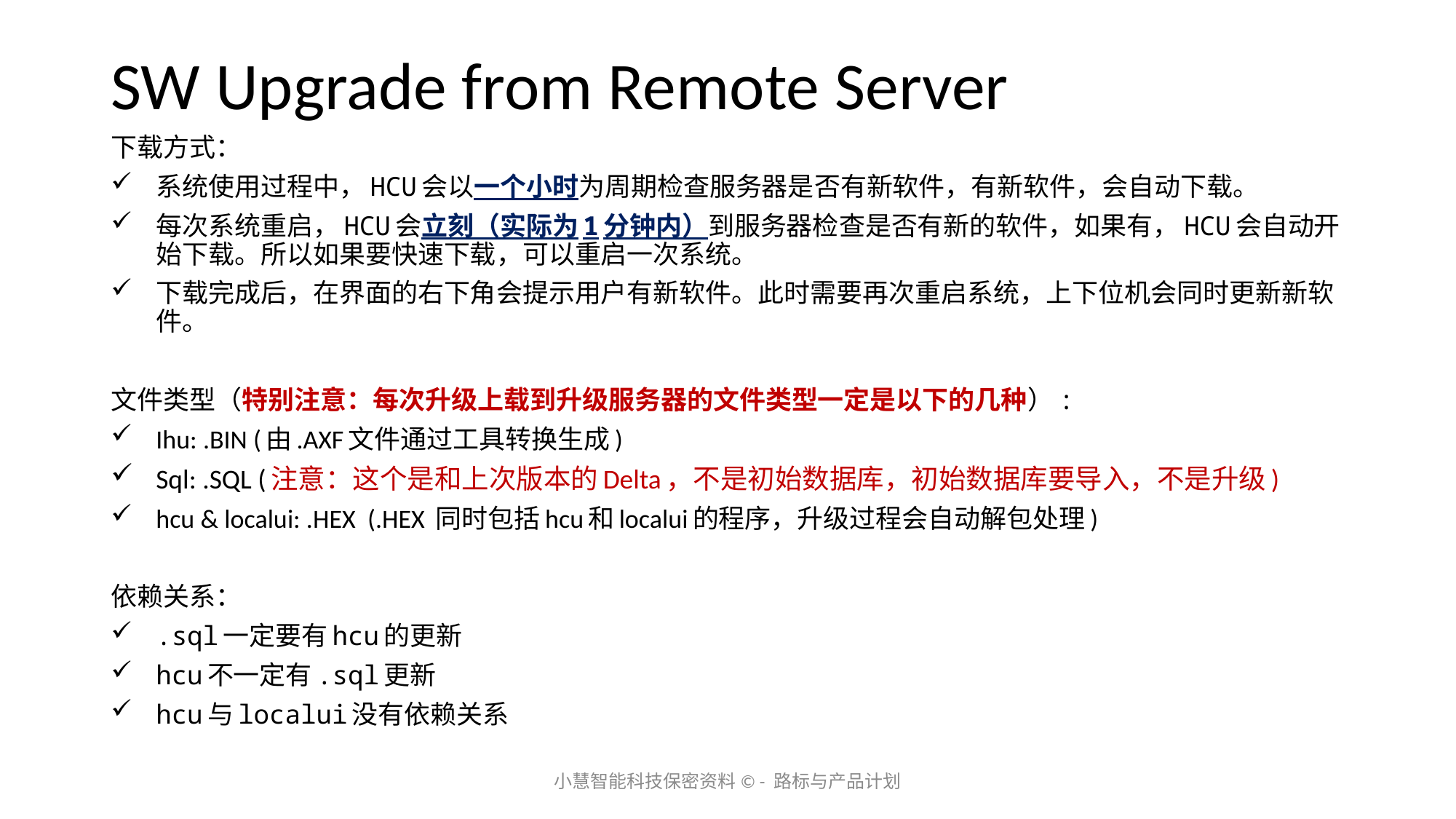

# SW Upgrade from Remote Server
下载方式：
系统使用过程中，HCU会以一个小时为周期检查服务器是否有新软件，有新软件，会自动下载。
每次系统重启，HCU会立刻（实际为1分钟内）到服务器检查是否有新的软件，如果有，HCU会自动开始下载。所以如果要快速下载，可以重启一次系统。
下载完成后，在界面的右下角会提示用户有新软件。此时需要再次重启系统，上下位机会同时更新新软件。

文件类型（特别注意：每次升级上载到升级服务器的文件类型一定是以下的几种）:
Ihu: .BIN (由.AXF文件通过工具转换生成)
Sql: .SQL (注意：这个是和上次版本的Delta，不是初始数据库，初始数据库要导入，不是升级)
hcu & localui: .HEX  (.HEX 同时包括hcu和localui的程序，升级过程会自动解包处理)

依赖关系：
.sql一定要有hcu的更新
hcu不一定有.sql更新
hcu与localui没有依赖关系

小慧智能科技保密资料© - 路标与产品计划
24